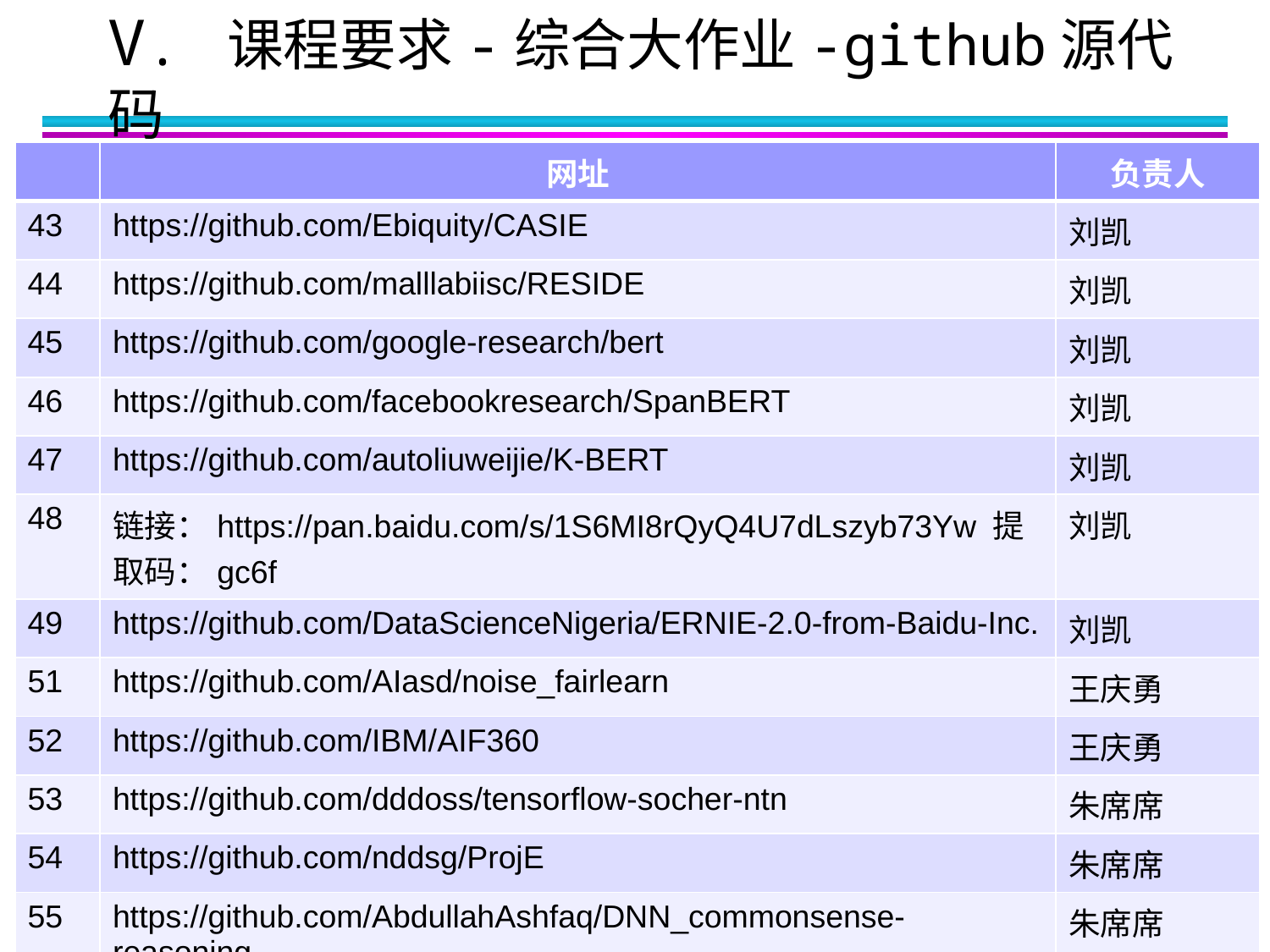

V. 课程要求-综合大作业-github源代码
|  | 网址 | 负责人 |
| --- | --- | --- |
| 43 | https://github.com/Ebiquity/CASIE | 刘凯 |
| 44 | https://github.com/malllabiisc/RESIDE | 刘凯 |
| 45 | https://github.com/google-research/bert | 刘凯 |
| 46 | https://github.com/facebookresearch/SpanBERT | 刘凯 |
| 47 | https://github.com/autoliuweijie/K-BERT | 刘凯 |
| 48 | 链接：https://pan.baidu.com/s/1S6MI8rQyQ4U7dLszyb73Yw 提取码：gc6f | 刘凯 |
| 49 | https://github.com/DataScienceNigeria/ERNIE-2.0-from-Baidu-Inc. | 刘凯 |
| 51 | https://github.com/AIasd/noise\_fairlearn | 王庆勇 |
| 52 | https://github.com/IBM/AIF360 | 王庆勇 |
| 53 | https://github.com/dddoss/tensorflow-socher-ntn | 朱席席 |
| 54 | https://github.com/nddsg/ProjE | 朱席席 |
| 55 | https://github.com/AbdullahAshfaq/DNN\_commonsense-reasoning | 朱席席 |
29